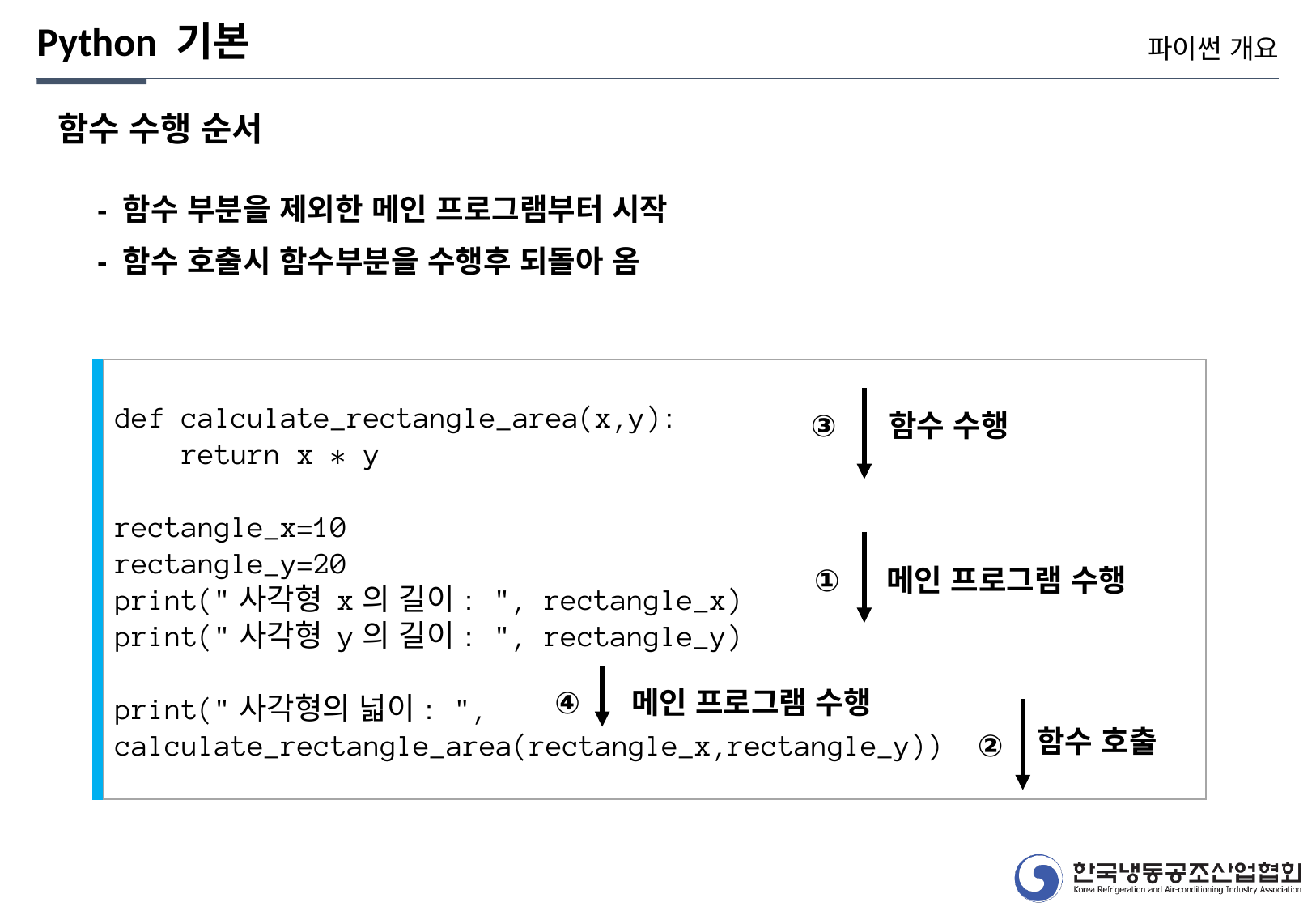

Python 기본
파이썬 개요
함수 수행 순서
- 함수 부분을 제외한 메인 프로그램부터 시작
- 함수 호출시 함수부분을 수행후 되돌아 옴

def calculate_rectangle_area(x,y):
    return x * y

rectangle_x=10
rectangle_y=20
print("사각형 x의 길이: ", rectangle_x)
print("사각형 y의 길이: ", rectangle_y)

print("사각형의 넓이: ", calculate_rectangle_area(rectangle_x,rectangle_y))
③
함수 수행
①
메인 프로그램 수행
④
메인 프로그램 수행
함수 호출
②